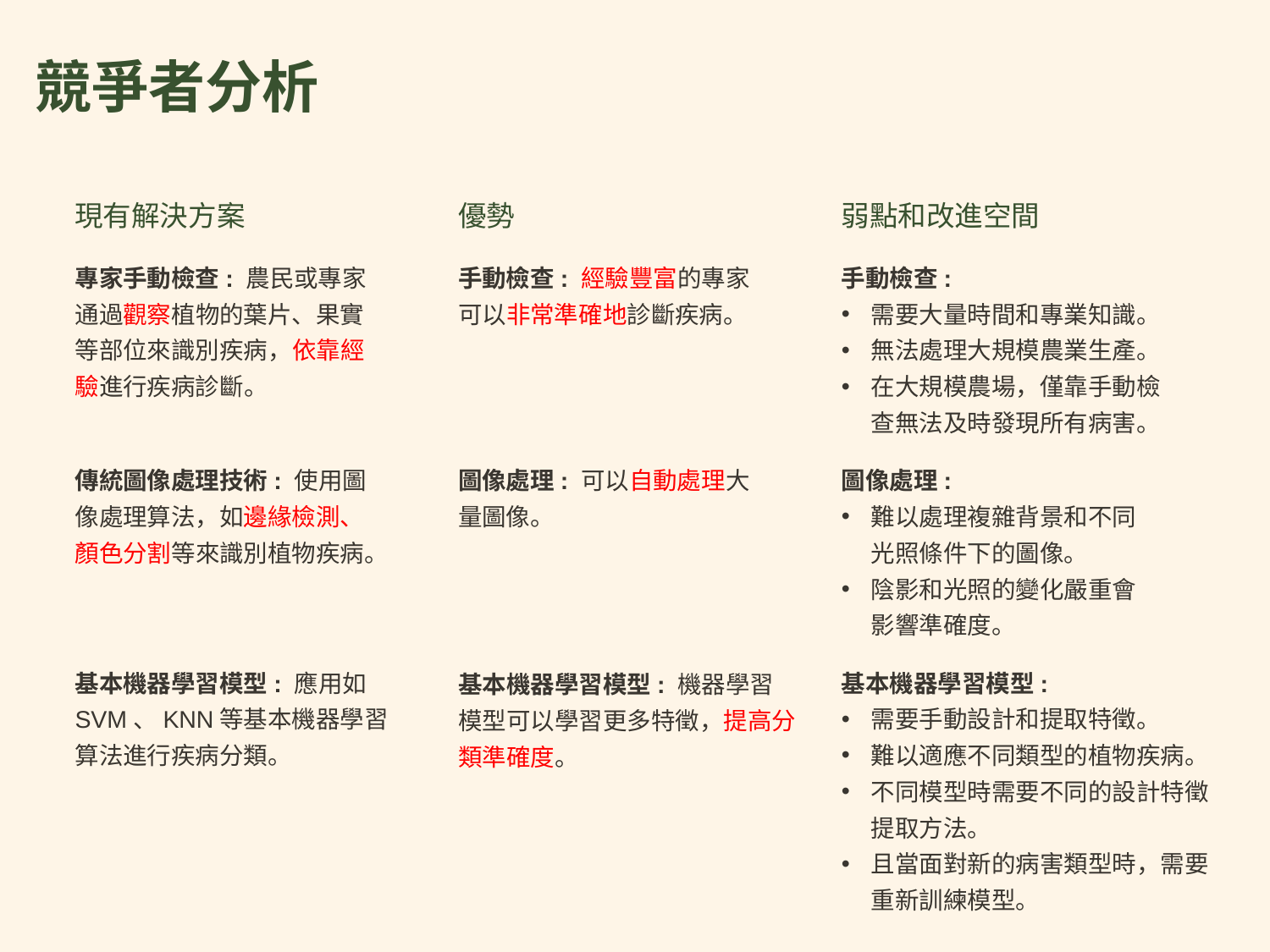

競爭者分析

現有解決方案
優勢
弱點和改進空間
專家手動檢查: 農民或專家通過觀察植物的葉片、果實等部位來識別疾病，依靠經驗進行疾病診斷。
手動檢查: 經驗豐富的專家可以非常準確地診斷疾病。
手動檢查:
需要大量時間和專業知識。
無法處理大規模農業生產。
在大規模農場，僅靠手動檢查無法及時發現所有病害。
傳統圖像處理技術: 使用圖像處理算法，如邊緣檢測、顏色分割等來識別植物疾病。
圖像處理: 可以自動處理大量圖像。
圖像處理:
難以處理複雜背景和不同光照條件下的圖像。
陰影和光照的變化嚴重會影響準確度。
基本機器學習模型: 應用如SVM、KNN等基本機器學習算法進行疾病分類。
基本機器學習模型:
需要手動設計和提取特徵。
難以適應不同類型的植物疾病。
不同模型時需要不同的設計特徵提取方法。
且當面對新的病害類型時，需要重新訓練模型。
基本機器學習模型: 機器學習模型可以學習更多特徵，提高分類準確度。